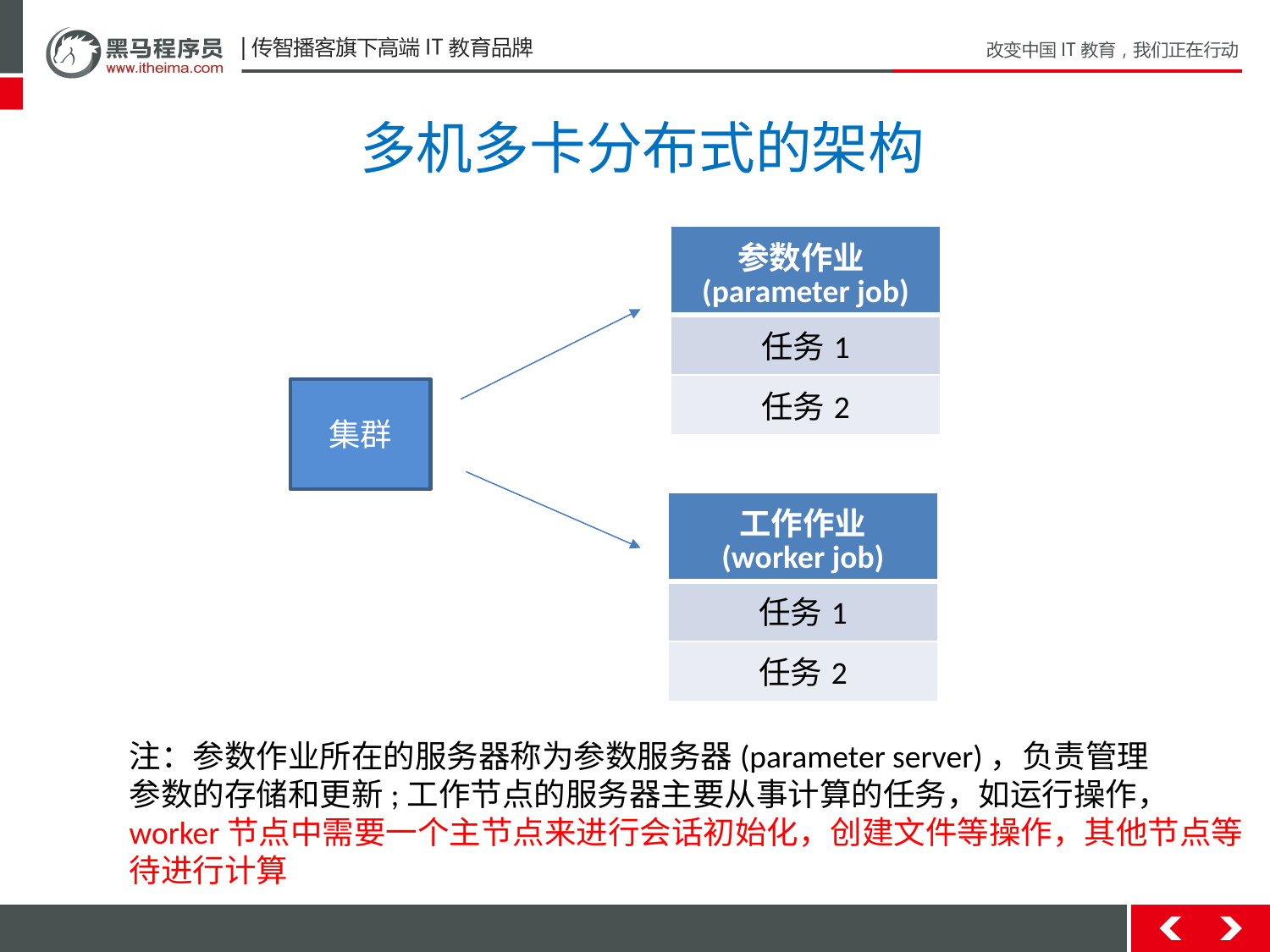

多机多卡分布式的架构
| 参数作业(parameter job) |
| --- |
| 任务1 |
| 任务2 |
集群
| 工作作业 (worker job) |
| --- |
| 任务1 |
| 任务2 |
注：参数作业所在的服务器称为参数服务器(parameter server)，负责管理
参数的存储和更新;工作节点的服务器主要从事计算的任务，如运行操作，
worker节点中需要一个主节点来进行会话初始化，创建文件等操作，其他节点等
待进行计算